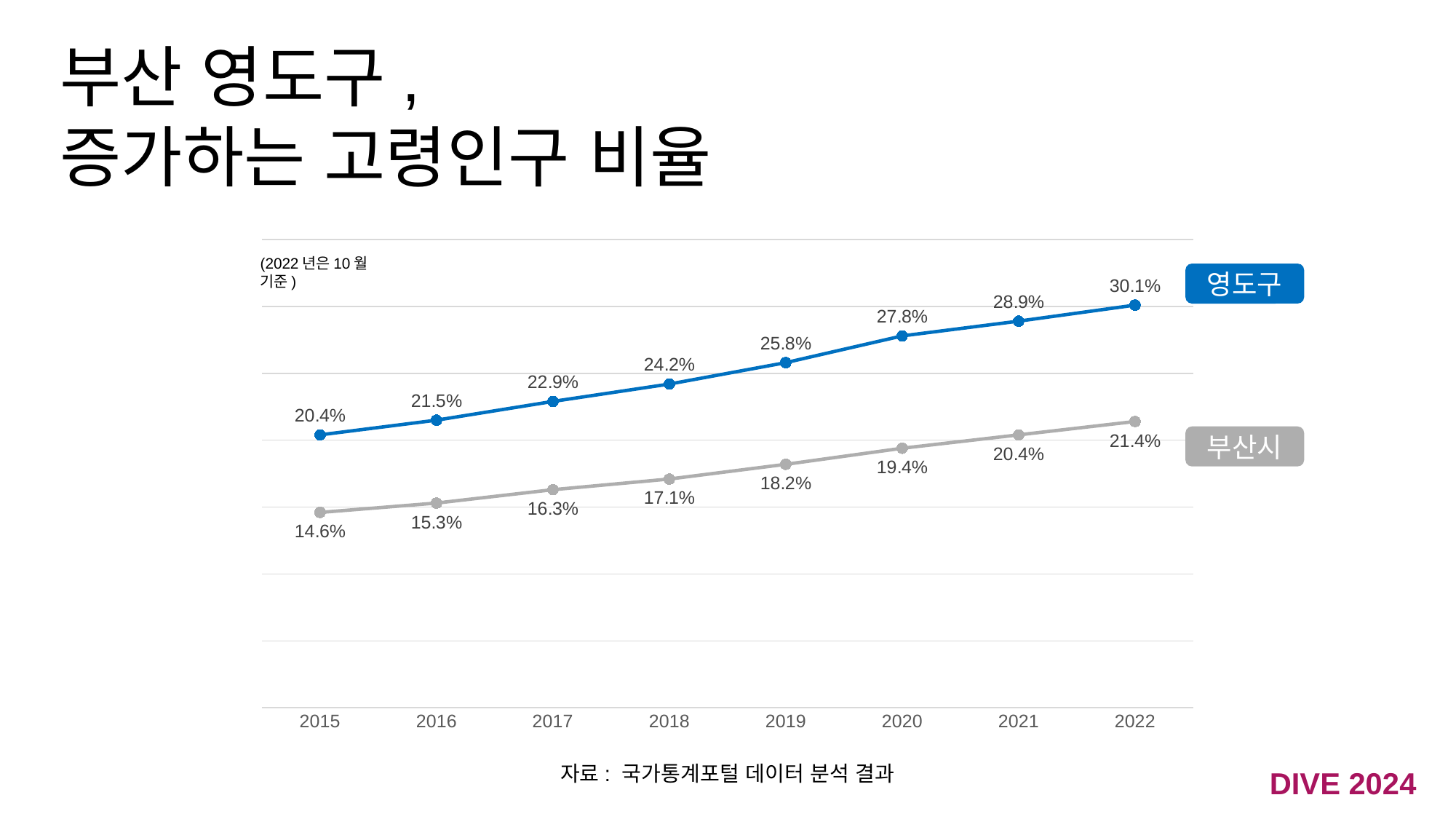

# 부산 영도구, 증가하는 고령인구 비율

### Chart

| Category | 부산시 | 영도구 |
|---|---|---|
| 2015 | 14.6 | 20.4 |
| 2016 | 15.3 | 21.5 |
| 2017 | 16.3 | 22.9 |
| 2018 | 17.1 | 24.2 |
| 2019 | 18.2 | 25.8 |
| 2020 | 19.4 | 27.8 |
| 2021 | 20.4 | 28.9 |
| 2022 | 21.4 | 30.1 |
(2022년은10월 기준)
영도구
부산시
자료: 국가통계포털 데이터 분석 결과